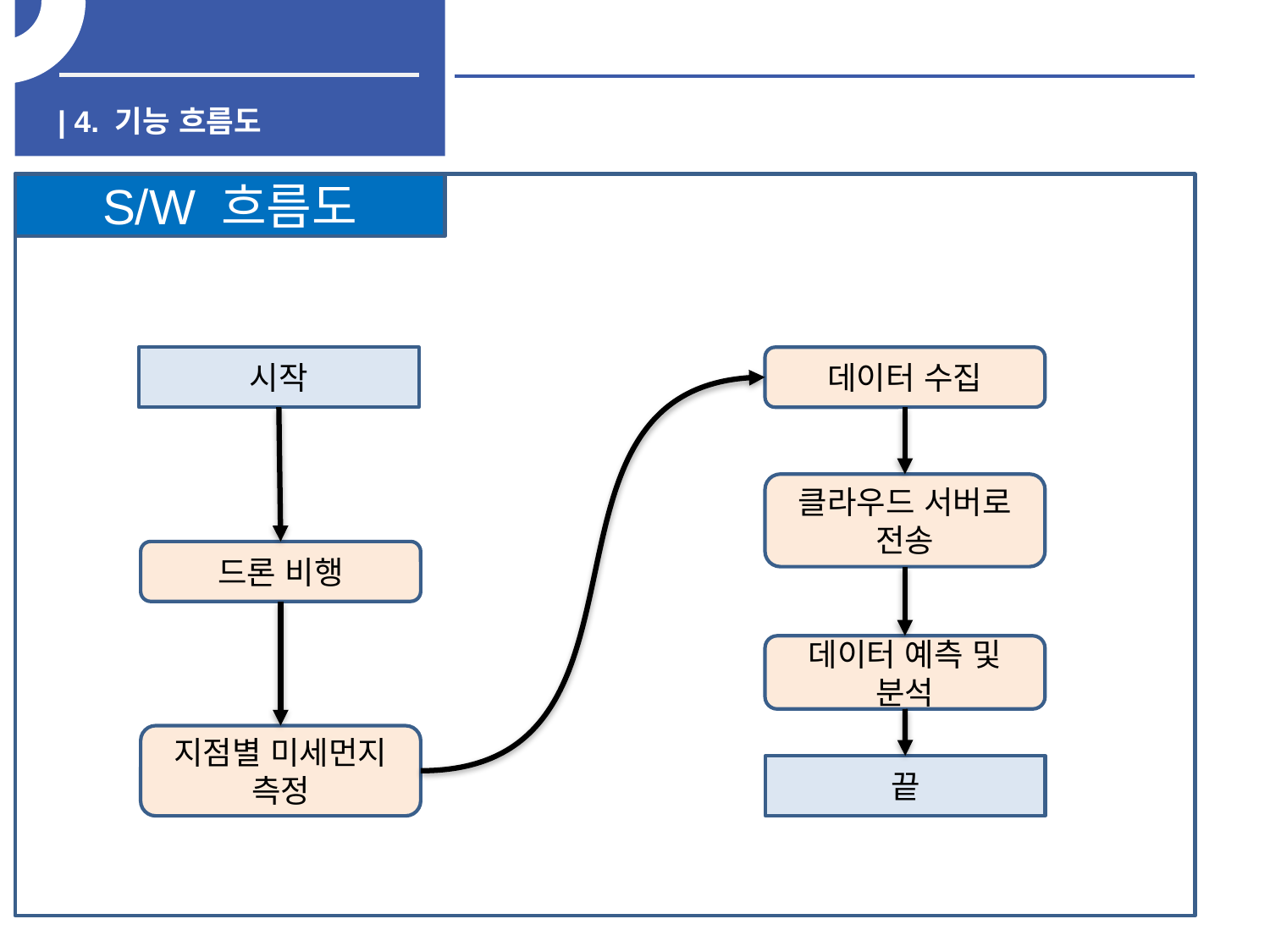

| 4. 기능 흐름도

S/W 흐름도
시작
데이터 수집
클라우드 서버로 전송
드론 비행
데이터 예측 및 분석
지점별 미세먼지 측정
끝